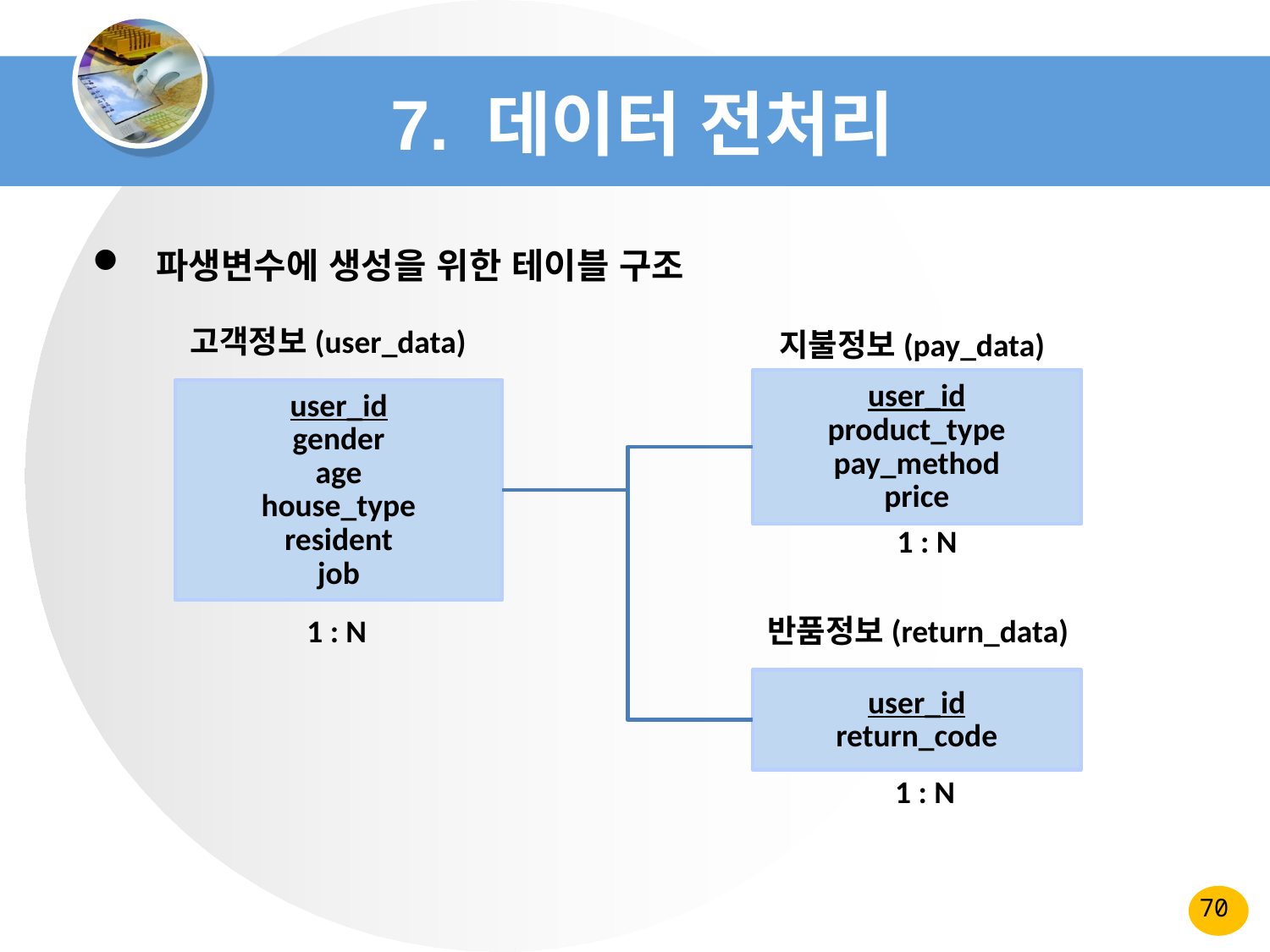

# 7. 데이터 전처리
파생변수에 생성을 위한 테이블 구조
고객정보(user_data)
지불정보(pay_data)
user_id
product_type
pay_method
price
user_id
gender
age
house_type
resident
job
1 : N
1 : N
반품정보(return_data)
user_id
return_code
1 : N
70